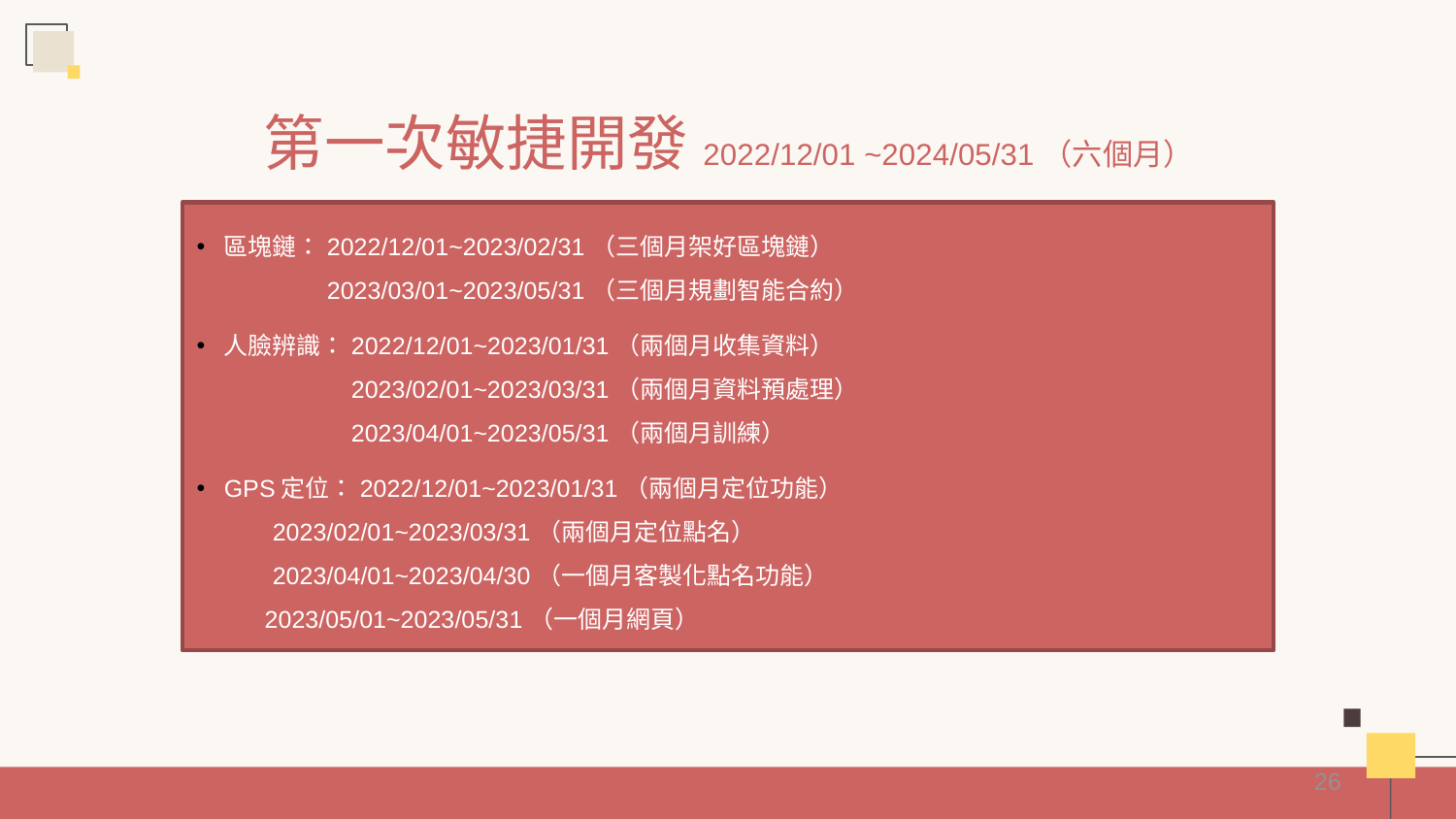

第一次敏捷開發2022/12/01 ~2024/05/31（六個月）

區塊鏈：2022/12/01~2023/02/31（三個月架好區塊鏈）
　　　　2023/03/01~2023/05/31（三個月規劃智能合約）
人臉辨識：2022/12/01~2023/01/31（兩個月收集資料）
　　　　　2023/02/01~2023/03/31（兩個月資料預處理）
　　　　　2023/04/01~2023/05/31（兩個月訓練）
GPS定位：2022/12/01~2023/01/31（兩個月定位功能）
        2023/02/01~2023/03/31（兩個月定位點名）
        2023/04/01~2023/04/30（一個月客製化點名功能）
          2023/05/01~2023/05/31（一個月網頁）
26